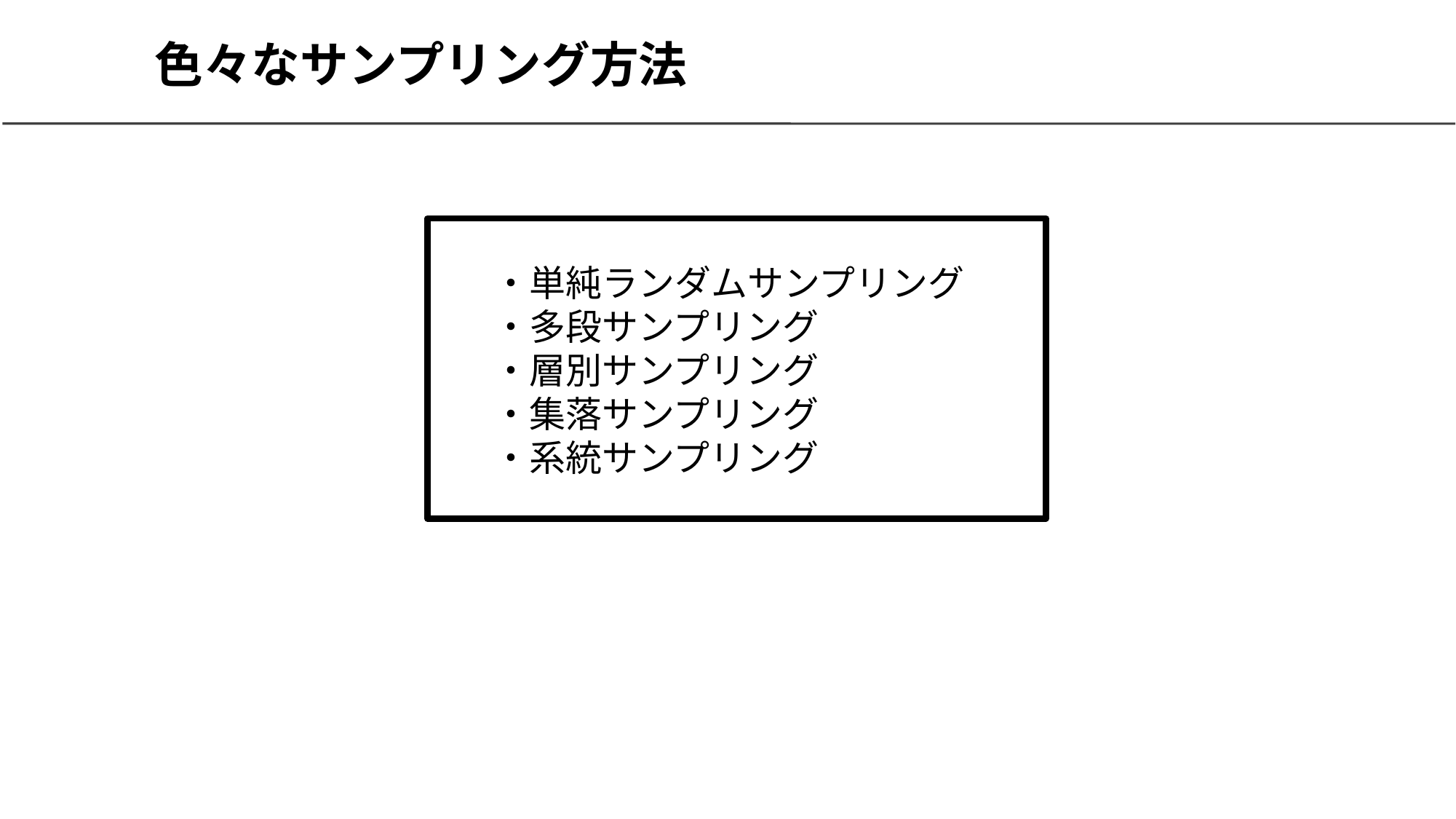

# 色々なサンプリング方法

・単純ランダムサンプリング
・多段サンプリング
・層別サンプリング
・集落サンプリング
・系統サンプリング